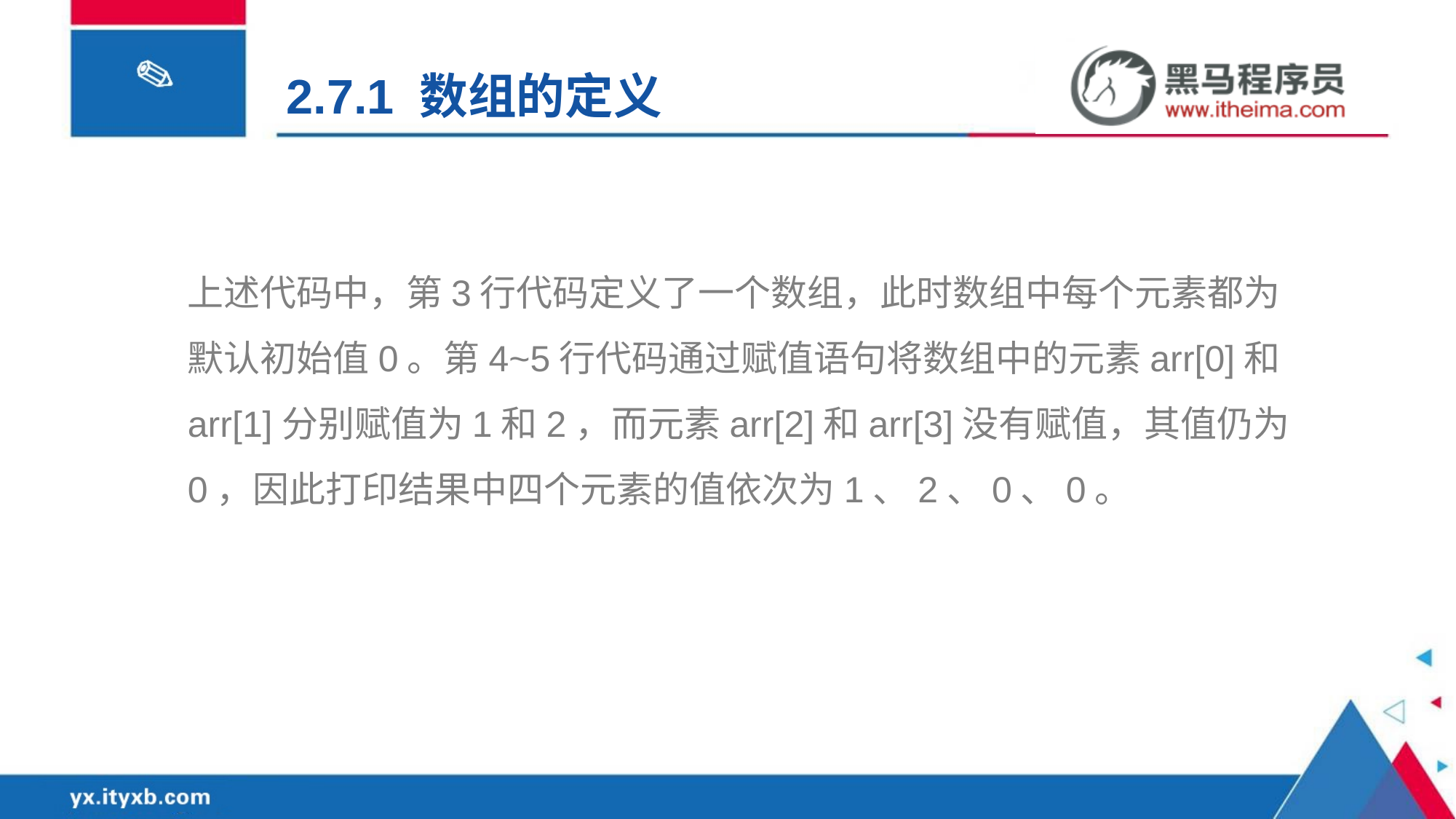

2.7.1 数组的定义

上述代码中，第3行代码定义了一个数组，此时数组中每个元素都为默认初始值0。第4~5行代码通过赋值语句将数组中的元素arr[0]和arr[1]分别赋值为1和2，而元素arr[2]和arr[3]没有赋值，其值仍为0，因此打印结果中四个元素的值依次为1、2、0、0。